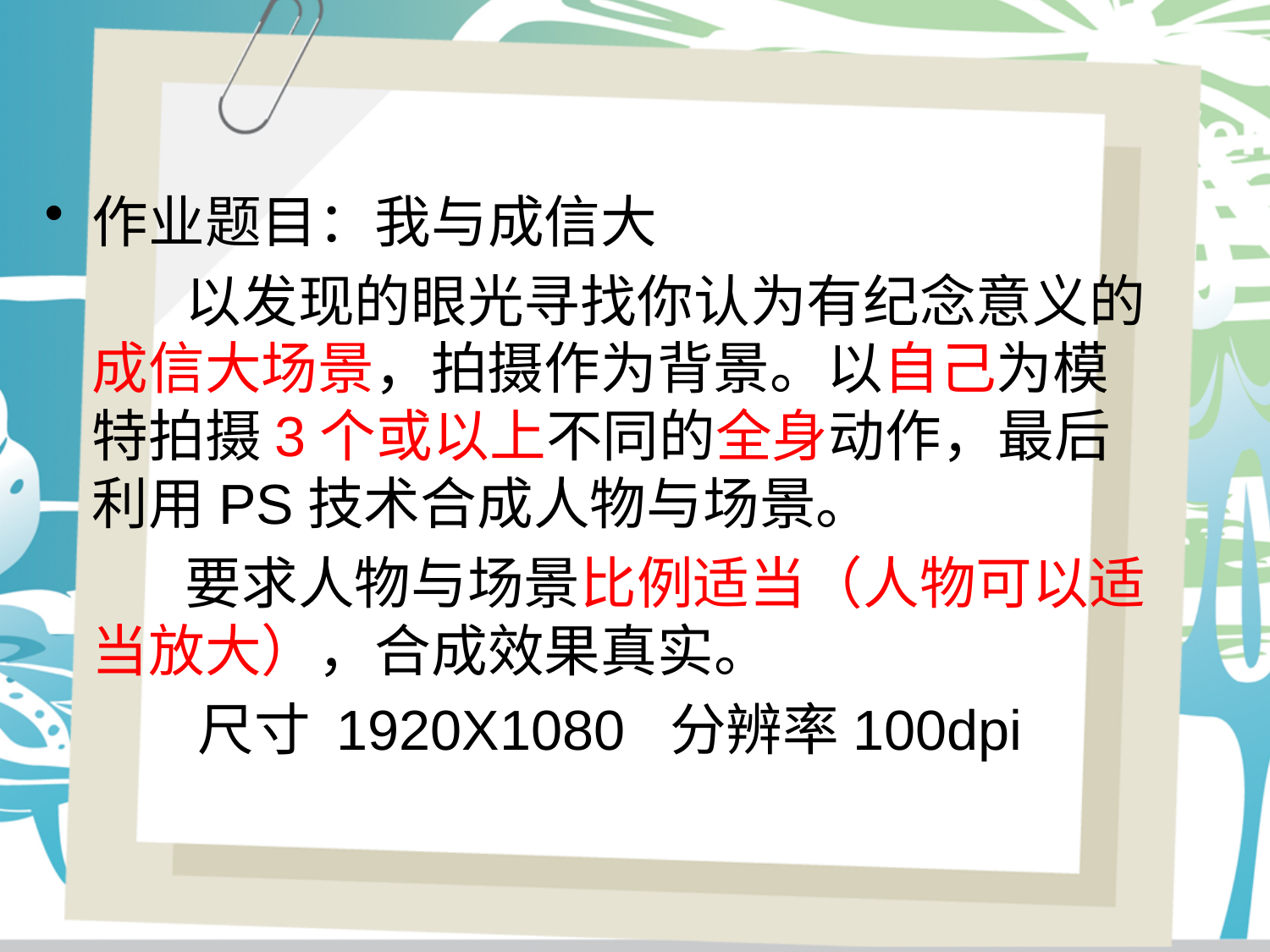

作业题目：我与成信大
          以发现的眼光寻找你认为有纪念意义的成信大场景，拍摄作为背景。以自己为模特拍摄3个或以上不同的全身动作，最后利用PS技术合成人物与场景。
          要求人物与场景比例适当（人物可以适当放大），合成效果真实。
           尺寸 1920X1080  分辨率100dpi